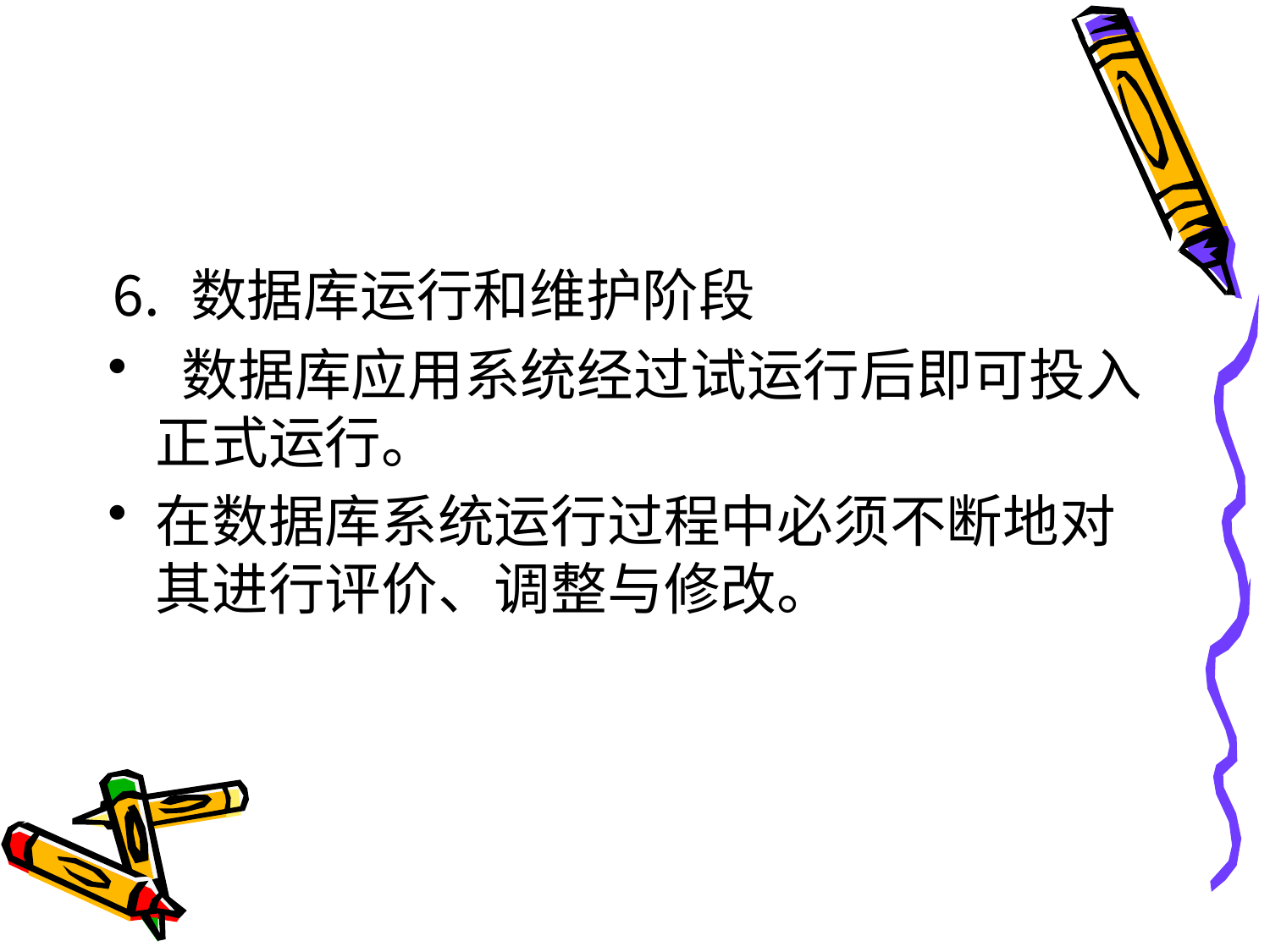

#
⒍ 数据库运行和维护阶段
 数据库应用系统经过试运行后即可投入正式运行。
在数据库系统运行过程中必须不断地对其进行评价、调整与修改。